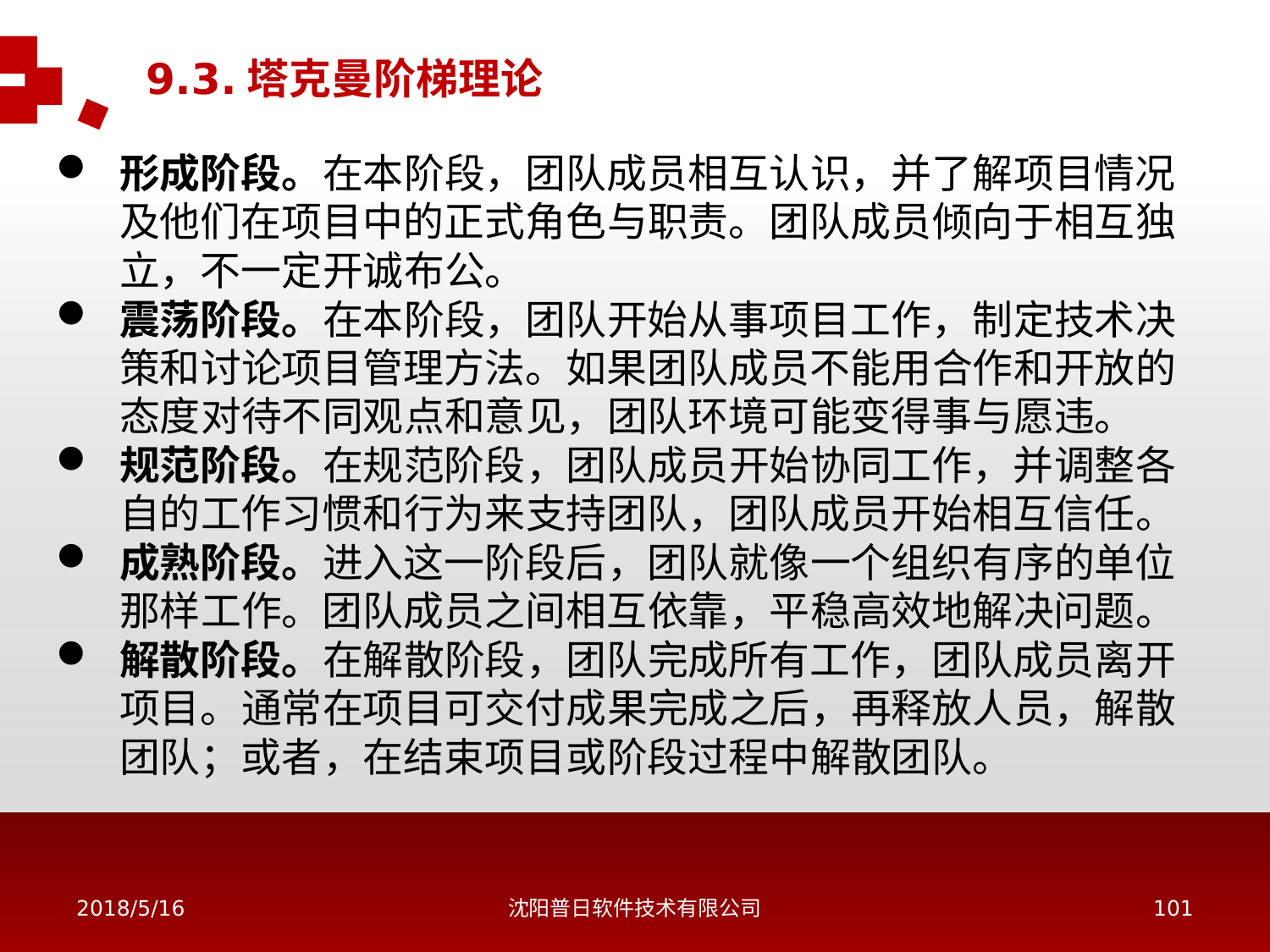

9.3.塔克曼阶梯理论
形成阶段。在本阶段，团队成员相互认识，并了解项目情况及他们在项目中的正式角色与职责。团队成员倾向于相互独立，不一定开诚布公。
震荡阶段。在本阶段，团队开始从事项目工作，制定技术决策和讨论项目管理方法。如果团队成员不能用合作和开放的态度对待不同观点和意见，团队环境可能变得事与愿违。
规范阶段。在规范阶段，团队成员开始协同工作，并调整各自的工作习惯和行为来支持团队，团队成员开始相互信任。
成熟阶段。进入这一阶段后，团队就像一个组织有序的单位那样工作。团队成员之间相互依靠，平稳高效地解决问题。
解散阶段。在解散阶段，团队完成所有工作，团队成员离开项目。通常在项目可交付成果完成之后，再释放人员，解散团队；或者，在结束项目或阶段过程中解散团队。
2018/5/16
沈阳普日软件技术有限公司
101